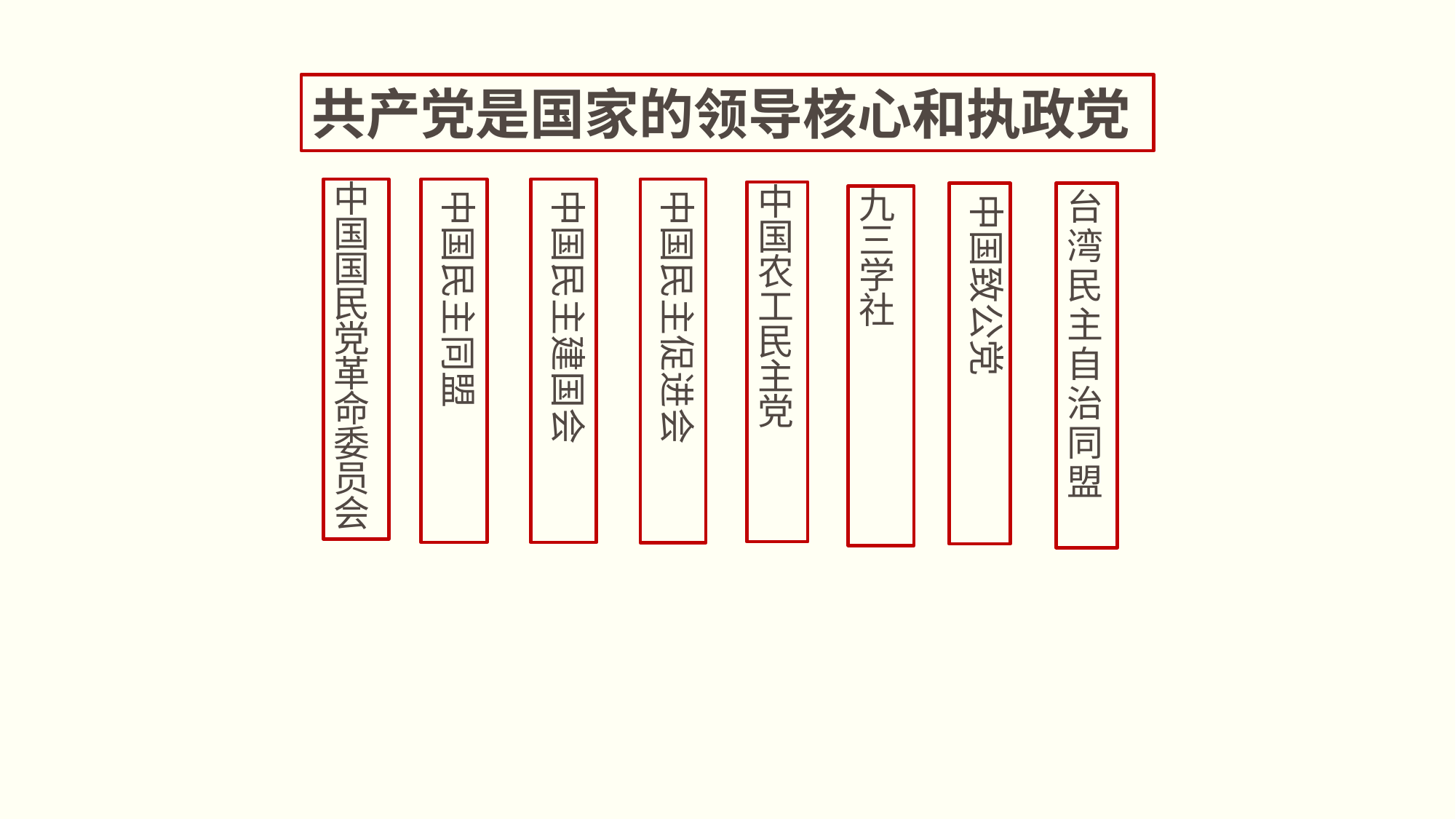

共产党是国家的领导核心和执政党
中国国民党革命委员会
中国民主同盟
中国民主建国会
中国民主促进会
中国农工民主党

中国致公党
台湾民主自治同盟

九三学社